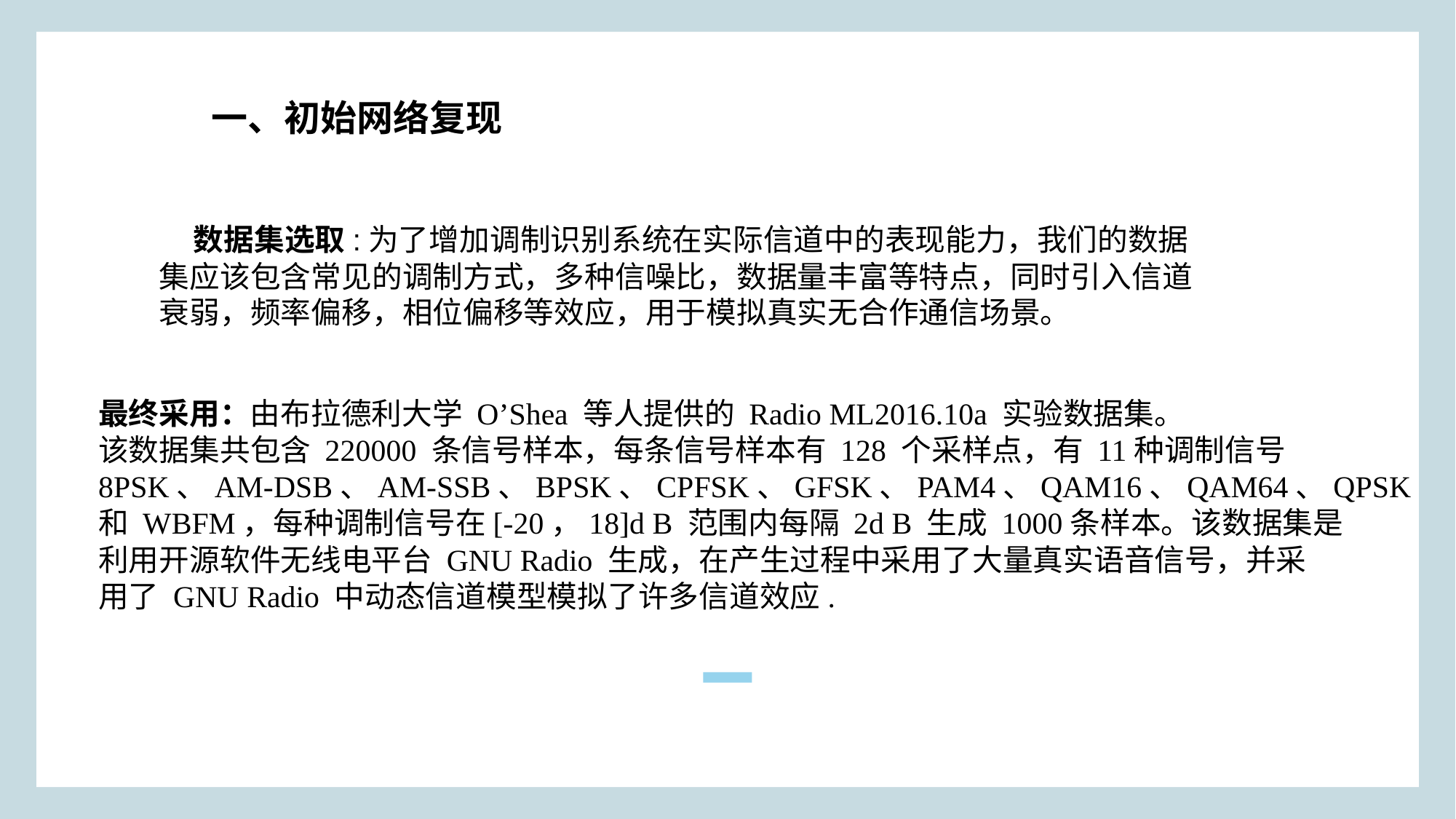

一、初始网络复现
    数据集选取:为了增加调制识别系统在实际信道中的表现能力，我们的数据集应该包含常见的调制方式，多种信噪比，数据量丰富等特点，同时引入信道衰弱，频率偏移，相位偏移等效应，用于模拟真实无合作通信场景。

最终采用：由布拉德利大学 O’Shea 等人提供的 Radio ML2016.10a 实验数据集。
该数据集共包含 220000 条信号样本，每条信号样本有 128 个采样点，有 11种调制信号
8PSK、AM-DSB、AM-SSB、BPSK、CPFSK、GFSK、PAM4、QAM16、QAM64、QPSK
和 WBFM，每种调制信号在[-20，18]d B 范围内每隔 2d B 生成 1000条样本。该数据集是
利用开源软件无线电平台 GNU Radio 生成，在产生过程中采用了大量真实语音信号，并采
用了 GNU Radio 中动态信道模型模拟了许多信道效应.